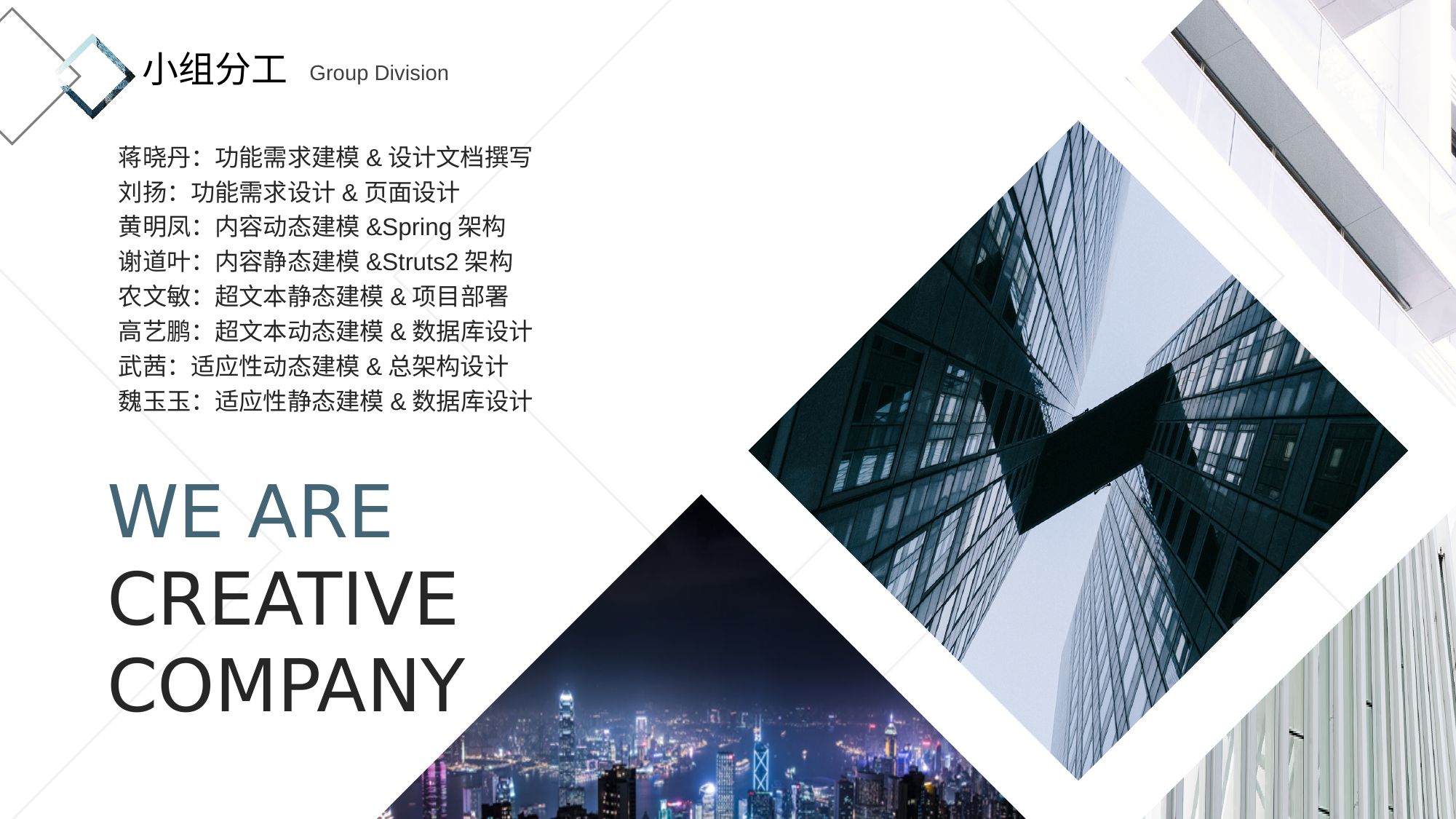

小组分工
Group Division
蒋晓丹：功能需求建模&设计文档撰写
刘扬：功能需求设计&页面设计
黄明凤：内容动态建模&Spring架构
谢道叶：内容静态建模&Struts2架构
农文敏：超文本静态建模&项目部署
高艺鹏：超文本动态建模&数据库设计
武茜：适应性动态建模&总架构设计
魏玉玉：适应性静态建模&数据库设计

We are
Creative
COMPANY